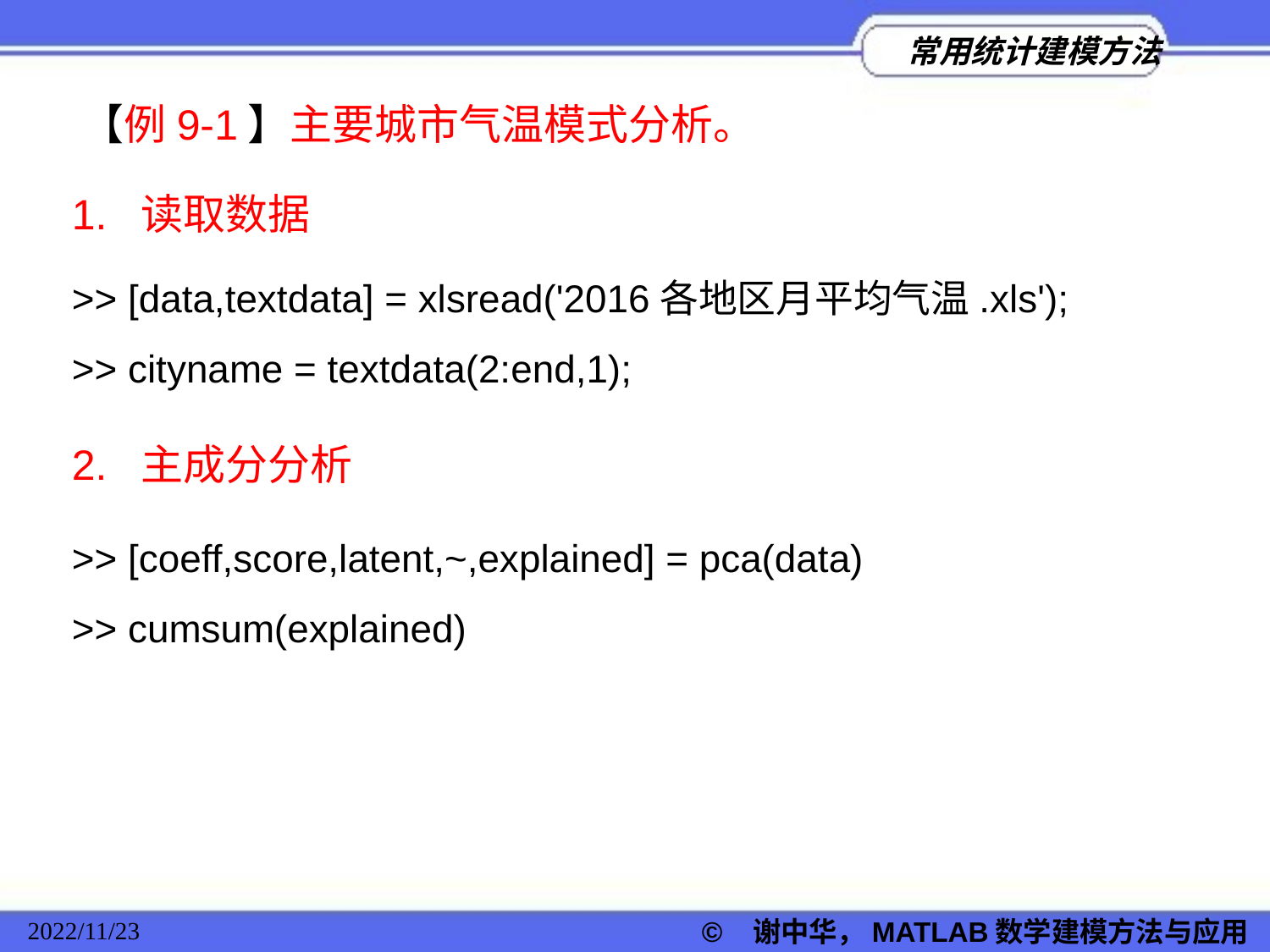

【例9-1】主要城市气温模式分析。
1.  读取数据
>> [data,textdata] = xlsread('2016各地区月平均气温.xls');
>> cityname = textdata(2:end,1);
2.  主成分分析
>> [coeff,score,latent,~,explained] = pca(data)
>> cumsum(explained)
©   谢中华，MATLAB数学建模方法与应用
2022/11/23